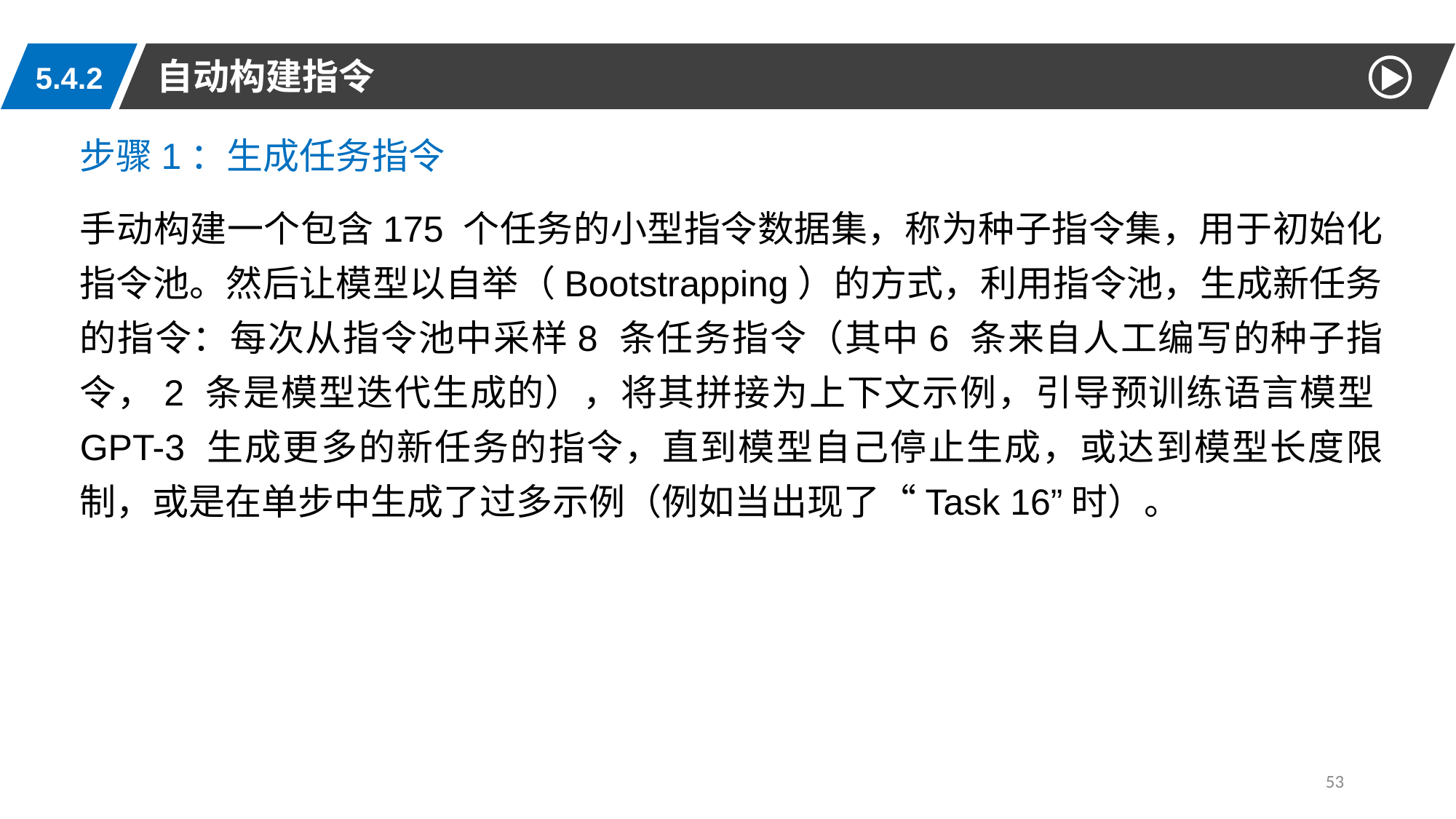

自动构建指令
5.4.2

步骤1：生成任务指令
手动构建一个包含175 个任务的小型指令数据集，称为种子指令集，用于初始化指令池。然后让模型以自举（Bootstrapping）的方式，利用指令池，生成新任务的指令：每次从指令池中采样8 条任务指令（其中6 条来自人工编写的种子指令，2 条是模型迭代生成的），将其拼接为上下文示例，引导预训练语言模型GPT-3 生成更多的新任务的指令，直到模型自己停止生成，或达到模型长度限制，或是在单步中生成了过多示例（例如当出现了“Task 16”时）。
53